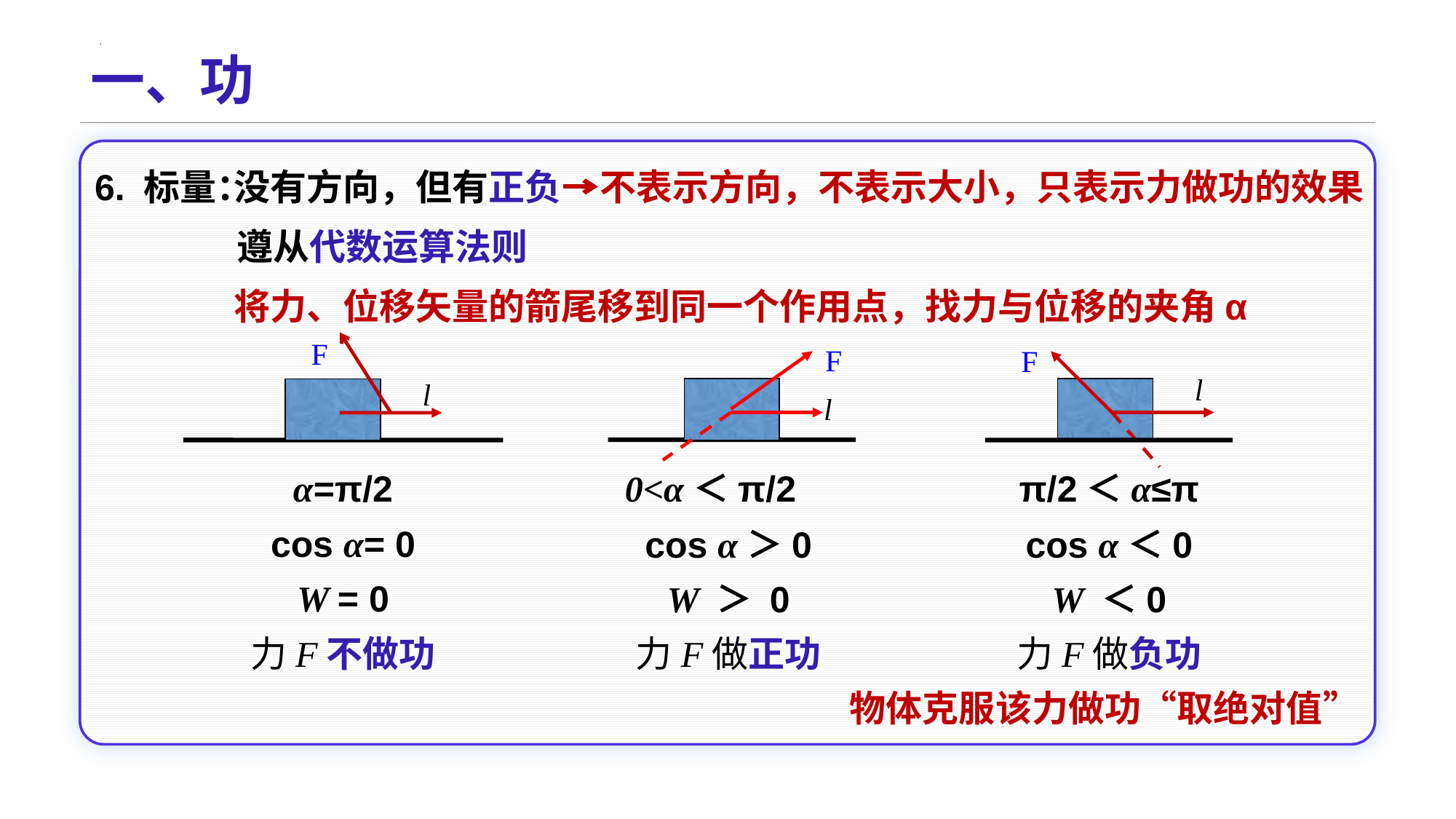

一、功

不表示方向，不表示大小，只表示力做功的效果
6. 标量：
没有方向，但有正负
遵从代数运算法则
将力、位移矢量的箭尾移到同一个作用点，找力与位移的夹角α
F
 l
 α

F

 l

F

 l
 α

α=π/2
0<α＜π/2
π/2＜α≤π
cos α= 0
cos α＞0
cos α＜0
W = 0
W ＞ 0
W ＜0
力F不做功
力F做正功
力F做负功
物体克服该力做功“取绝对值”